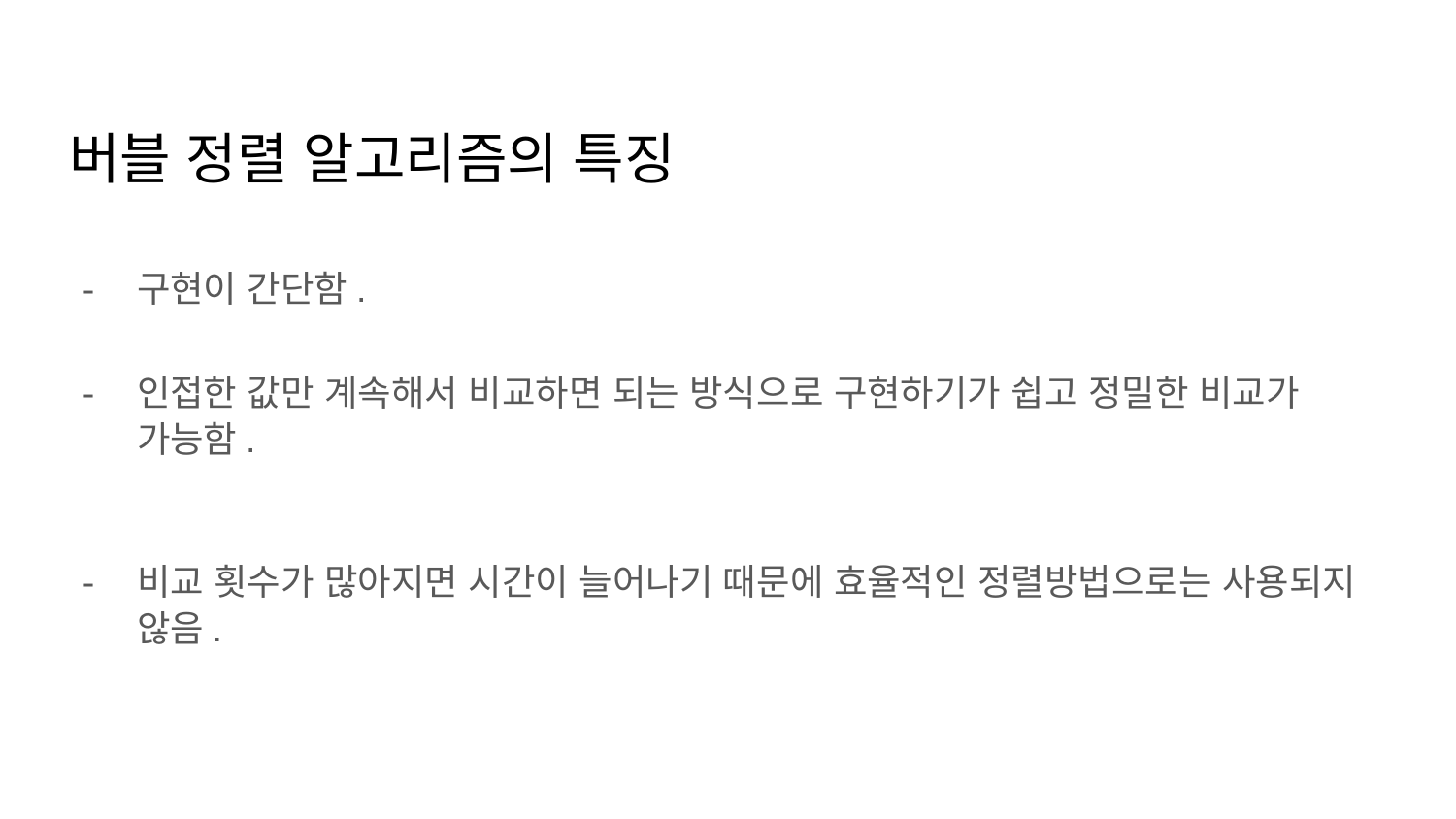

# 버블 정렬 알고리즘의 특징

구현이 간단함.

인접한 값만 계속해서 비교하면 되는 방식으로 구현하기가 쉽고 정밀한 비교가 가능함.

비교 횟수가 많아지면 시간이 늘어나기 때문에 효율적인 정렬방법으로는 사용되지 않음.